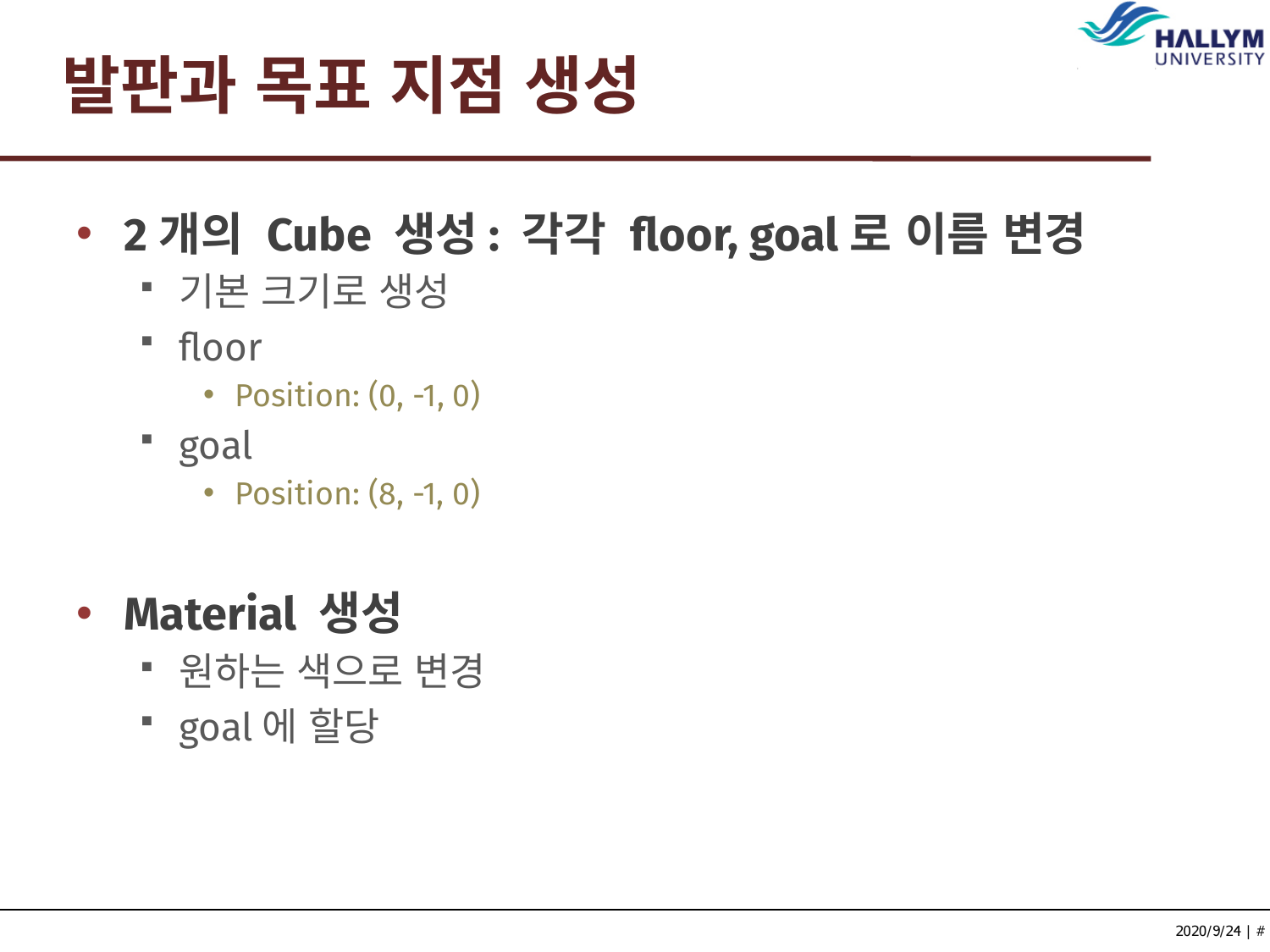

# 발판과 목표 지점 생성
2개의 Cube 생성: 각각 floor, goal로 이름 변경
기본 크기로 생성
floor
Position: (0, -1, 0)
goal
Position: (8, -1, 0)

Material 생성
원하는 색으로 변경
goal에 할당